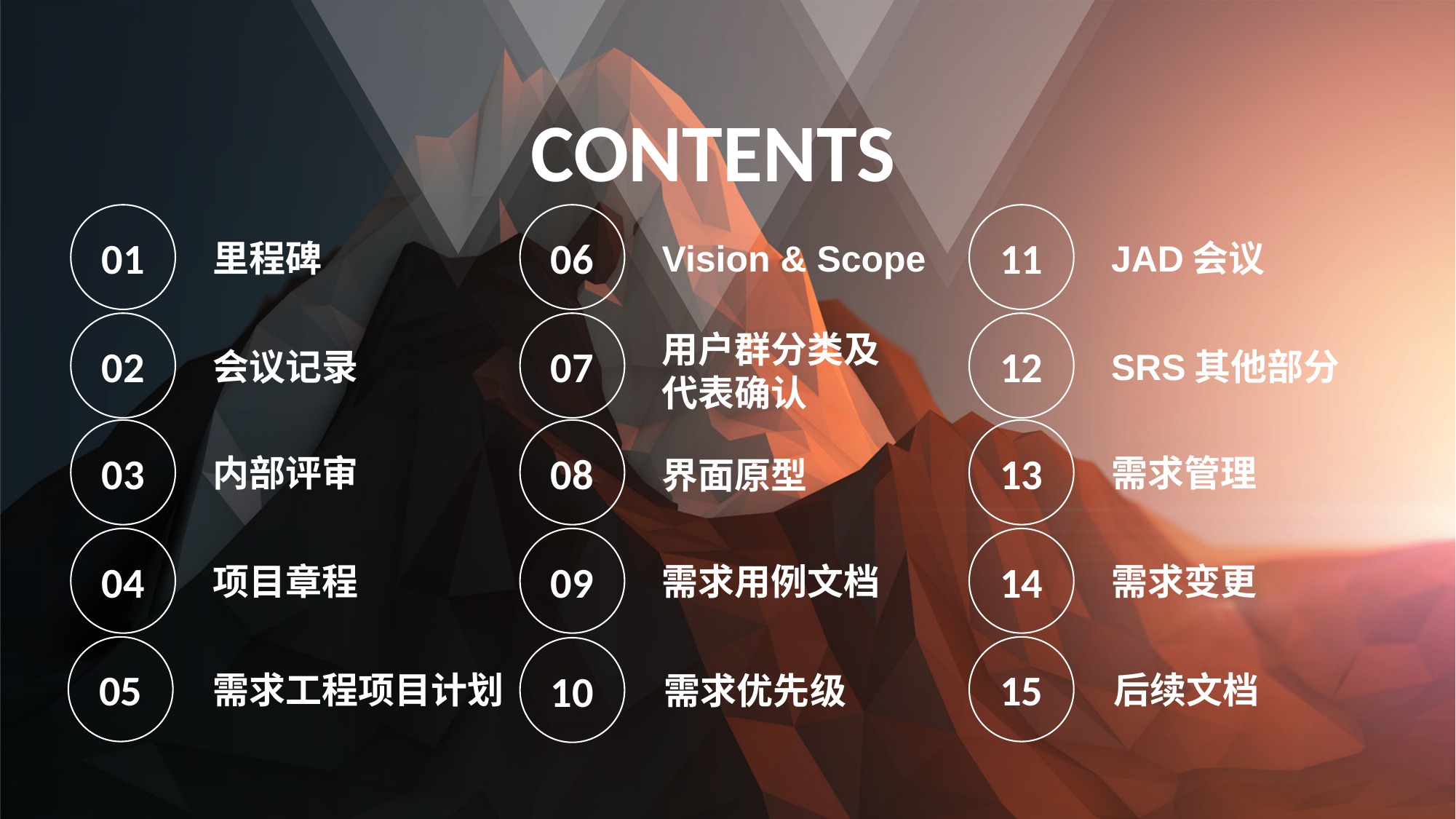

CONTENTS
01
06
11
里程碑
Vision & Scope
JAD会议
02
07
12
用户群分类及
代表确认
会议记录
SRS其他部分
03
08
13
内部评审
需求管理
界面原型
04
09
14
项目章程
需求用例文档
需求变更
05
15
10
需求工程项目计划
后续文档
需求优先级